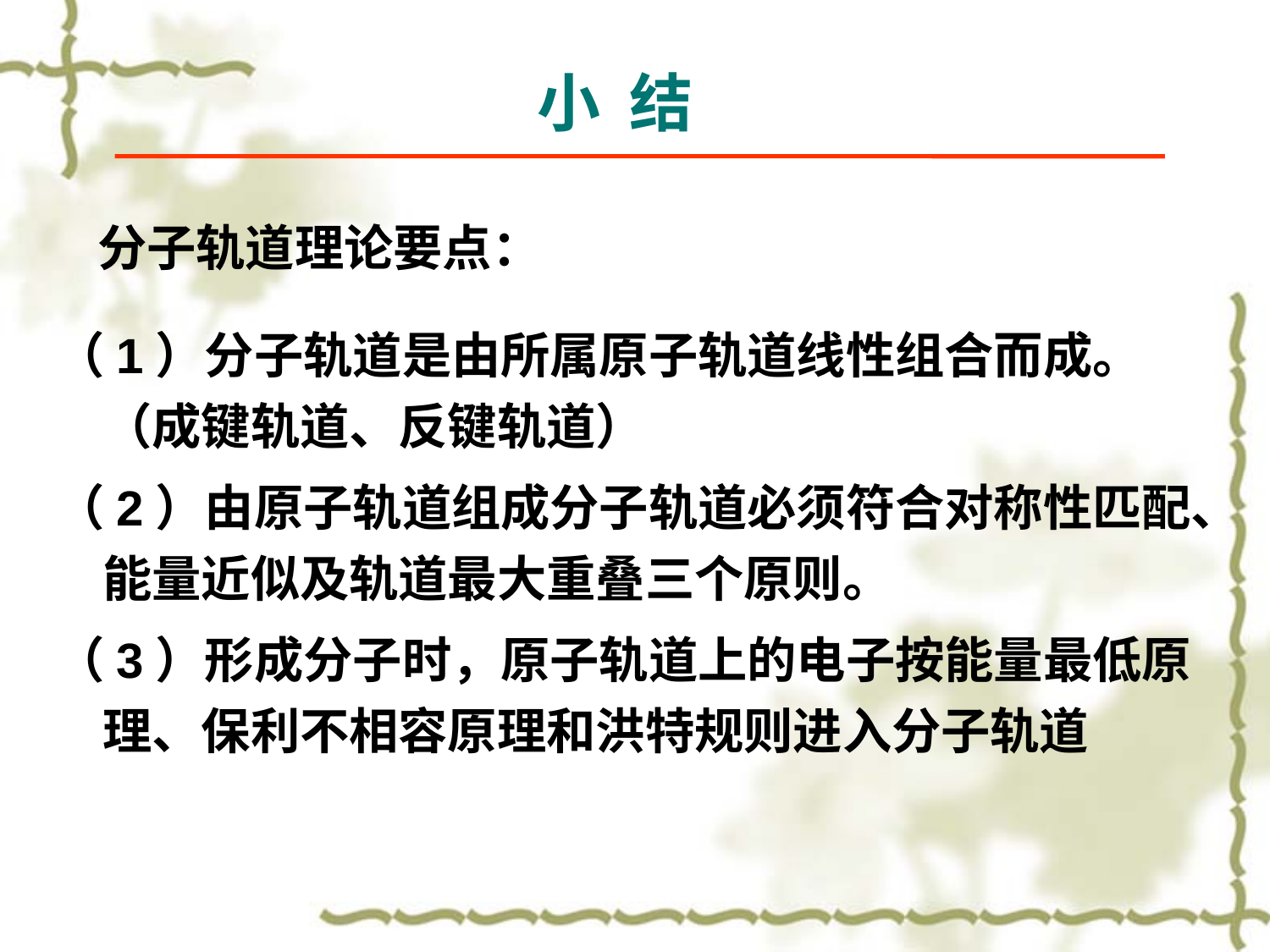

小  结

# 分子轨道理论要点：
（1）分子轨道是由所属原子轨道线性组合而成。（成键轨道、反键轨道）
（2）由原子轨道组成分子轨道必须符合对称性匹配、能量近似及轨道最大重叠三个原则。
（3）形成分子时，原子轨道上的电子按能量最低原理、保利不相容原理和洪特规则进入分子轨道